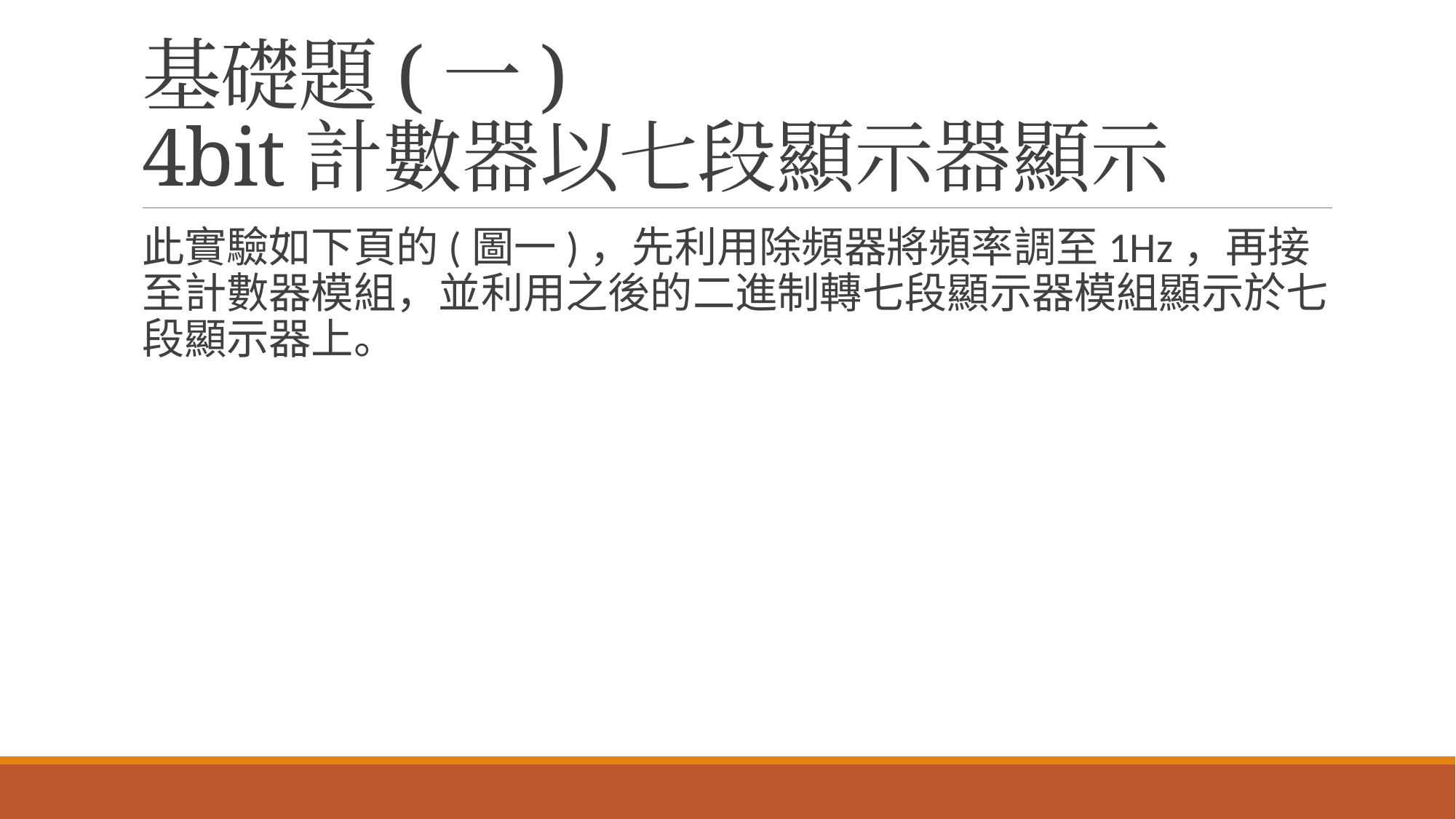

# 基礎題(一) 4bit計數器以七段顯示器顯示
此實驗如下頁的(圖一)，先利用除頻器將頻率調至1Hz，再接至計數器模組，並利用之後的二進制轉七段顯示器模組顯示於七段顯示器上。